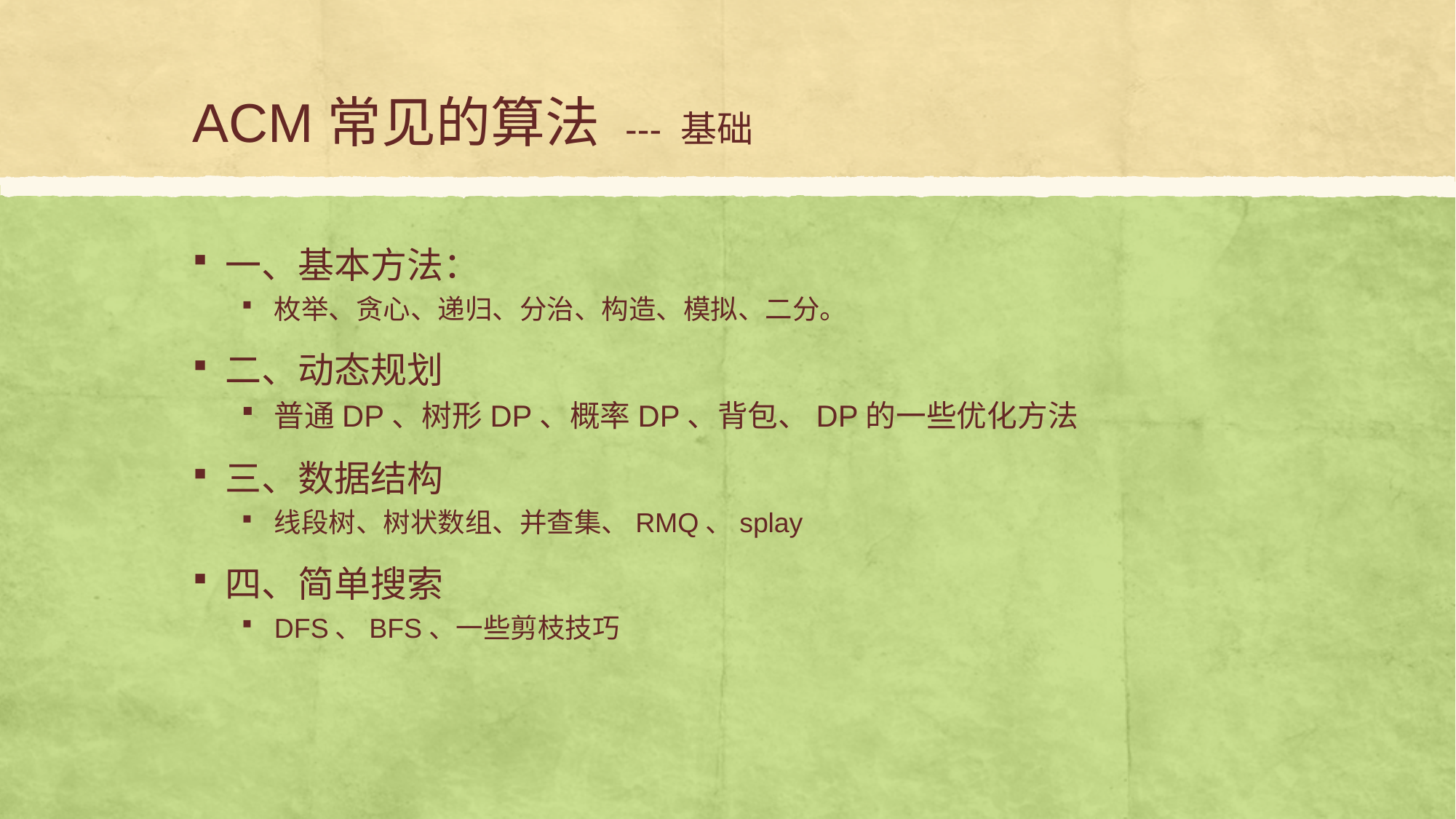

# ACM常见的算法 --- 基础
一、基本方法：
枚举、贪心、递归、分治、构造、模拟、二分。
二、动态规划
普通DP、树形DP、概率DP、背包、DP的一些优化方法
三、数据结构
线段树、树状数组、并查集、RMQ、splay
四、简单搜索
DFS、BFS、一些剪枝技巧